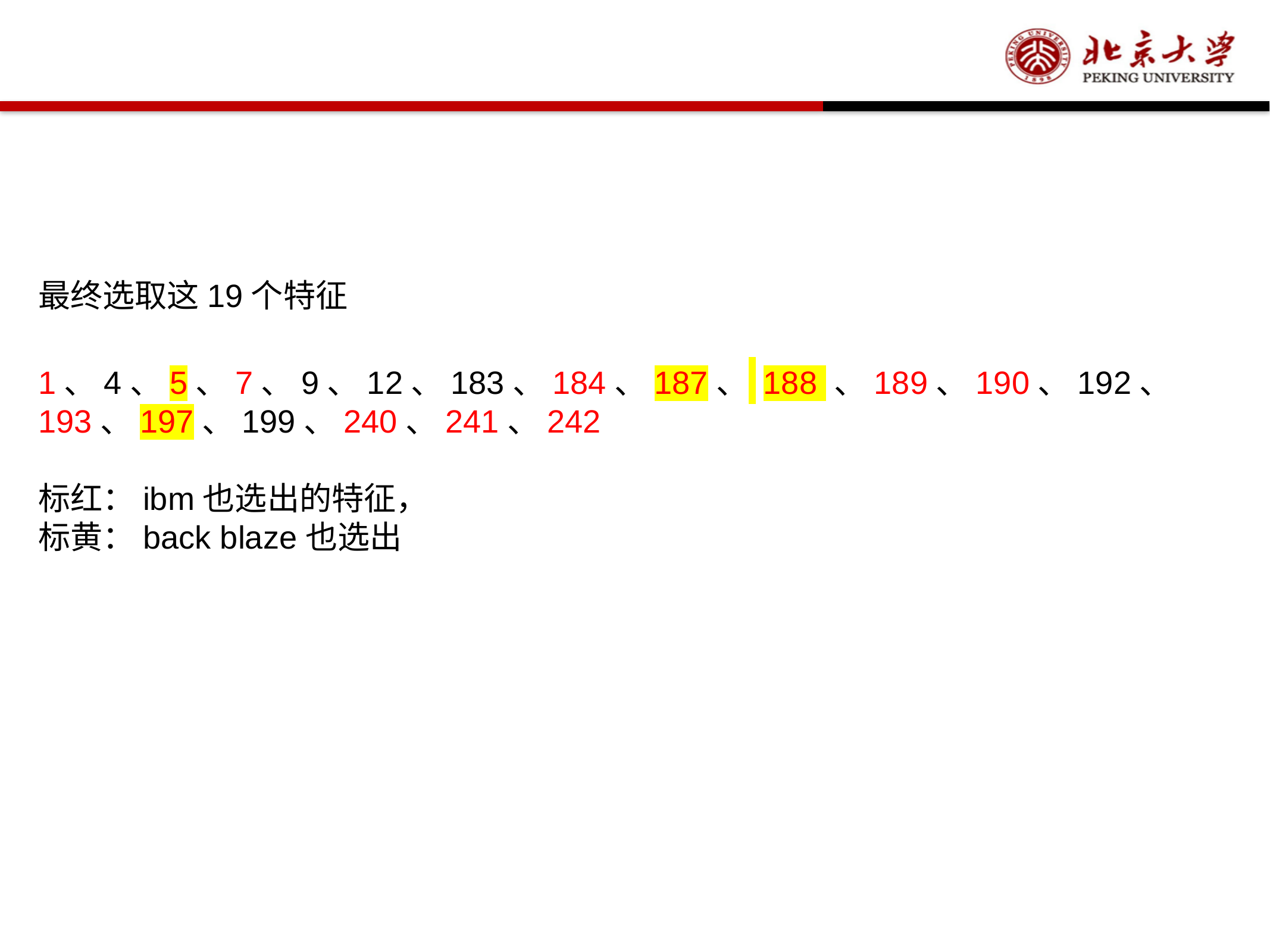

最终选取这19个特征
1、4、5、7、9、12、183、184、187、 188 、189、190、192、193、197、199、240、241、242

标红：ibm也选出的特征，
标黄：back blaze也选出